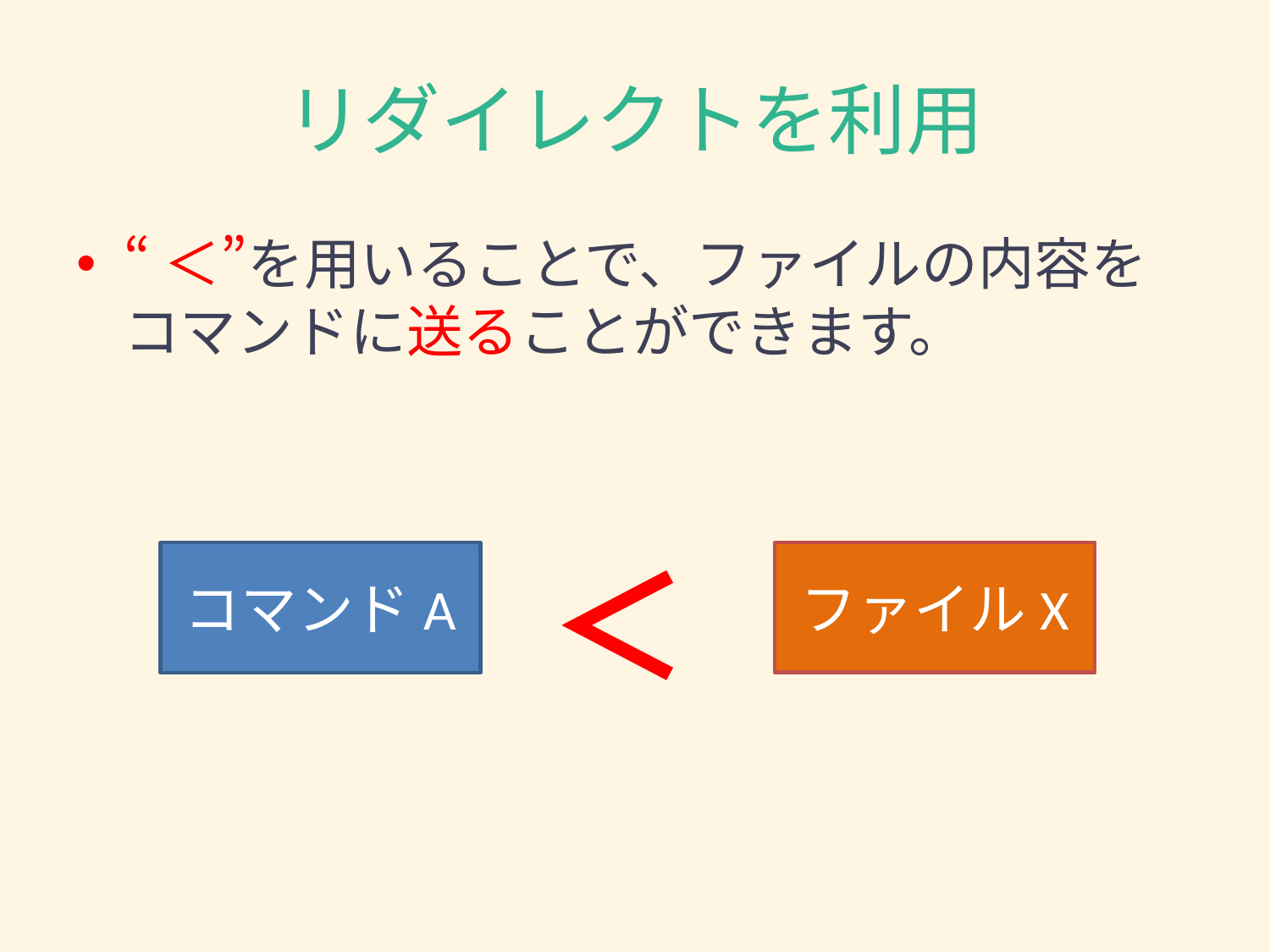

# リダイレクトを利用
“＜”を用いることで、ファイルの内容をコマンドに送ることができます。
＜
ファイルX
コマンドA